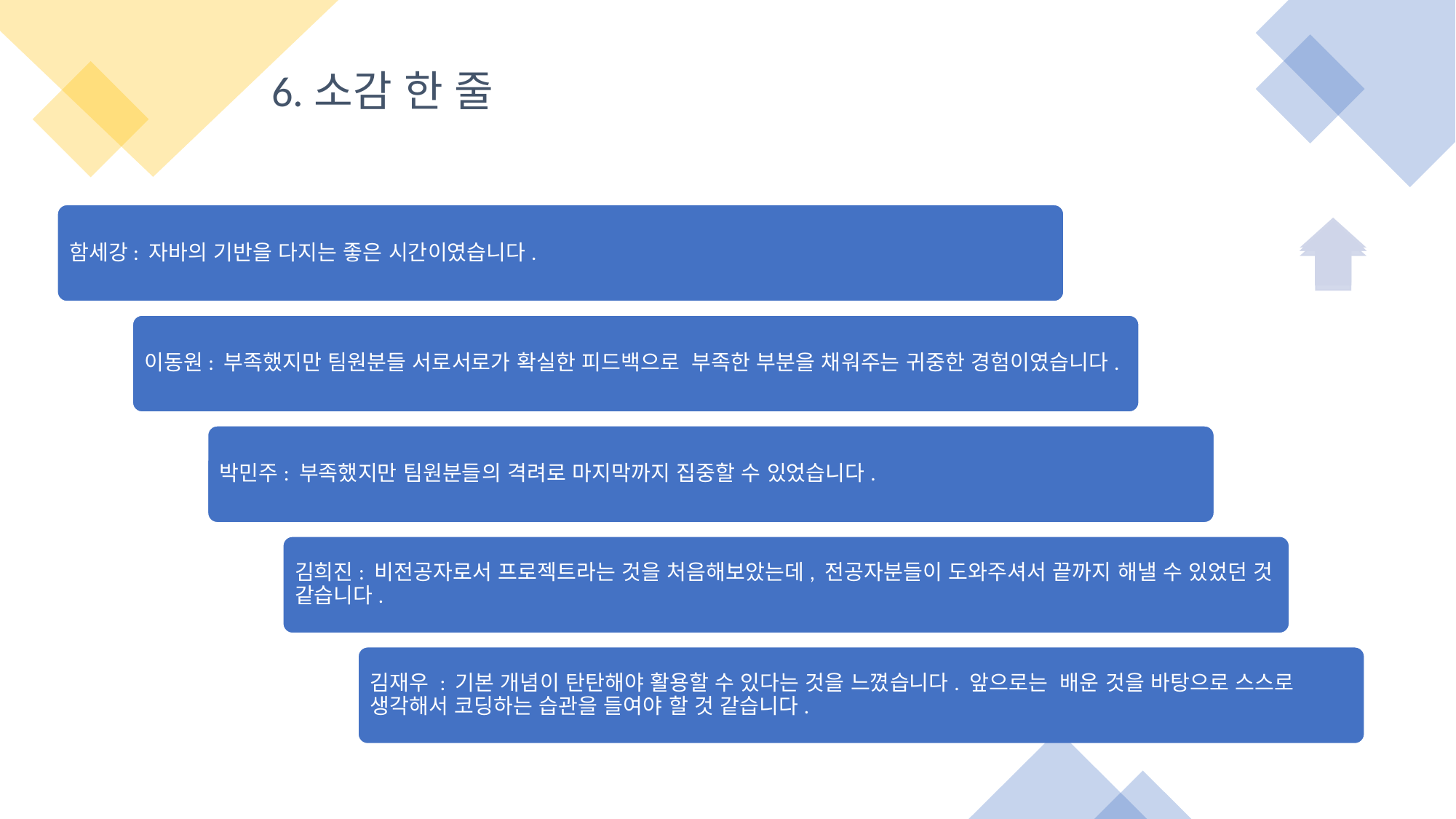

6.소감 한 줄

함세강: 자바의 기반을 다지는 좋은 시간이였습니다.
이동원: 부족했지만 팀원분들 서로서로가 확실한 피드백으로  부족한 부분을 채워주는 귀중한 경험이였습니다.
박민주: 부족했지만 팀원분들의 격려로 마지막까지 집중할 수 있었습니다.
김희진: 비전공자로서 프로젝트라는 것을 처음해보았는데, 전공자분들이 도와주셔서 끝까지 해낼 수 있었던 것 같습니다.
김재우 : 기본 개념이 탄탄해야 활용할 수 있다는 것을 느꼈습니다. 앞으로는  배운 것을 바탕으로 스스로 생각해서 코딩하는 습관을 들여야 할 것 같습니다.